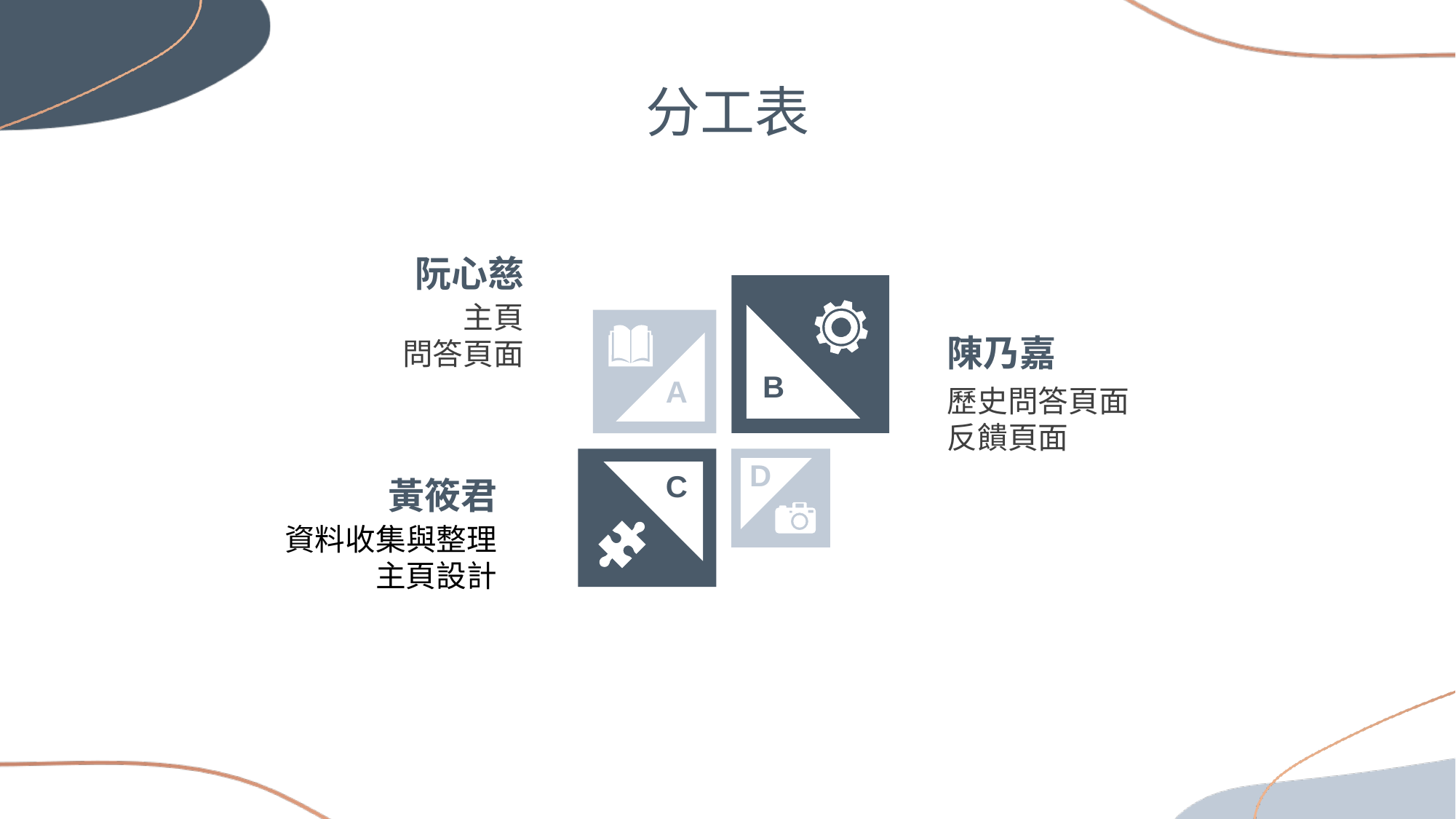

分工表
阮心慈
主頁
問答頁面

陳乃嘉
歷史問答頁面
反饋頁面
B
A

D
C
黃筱君
資料收集與整理
主頁設計